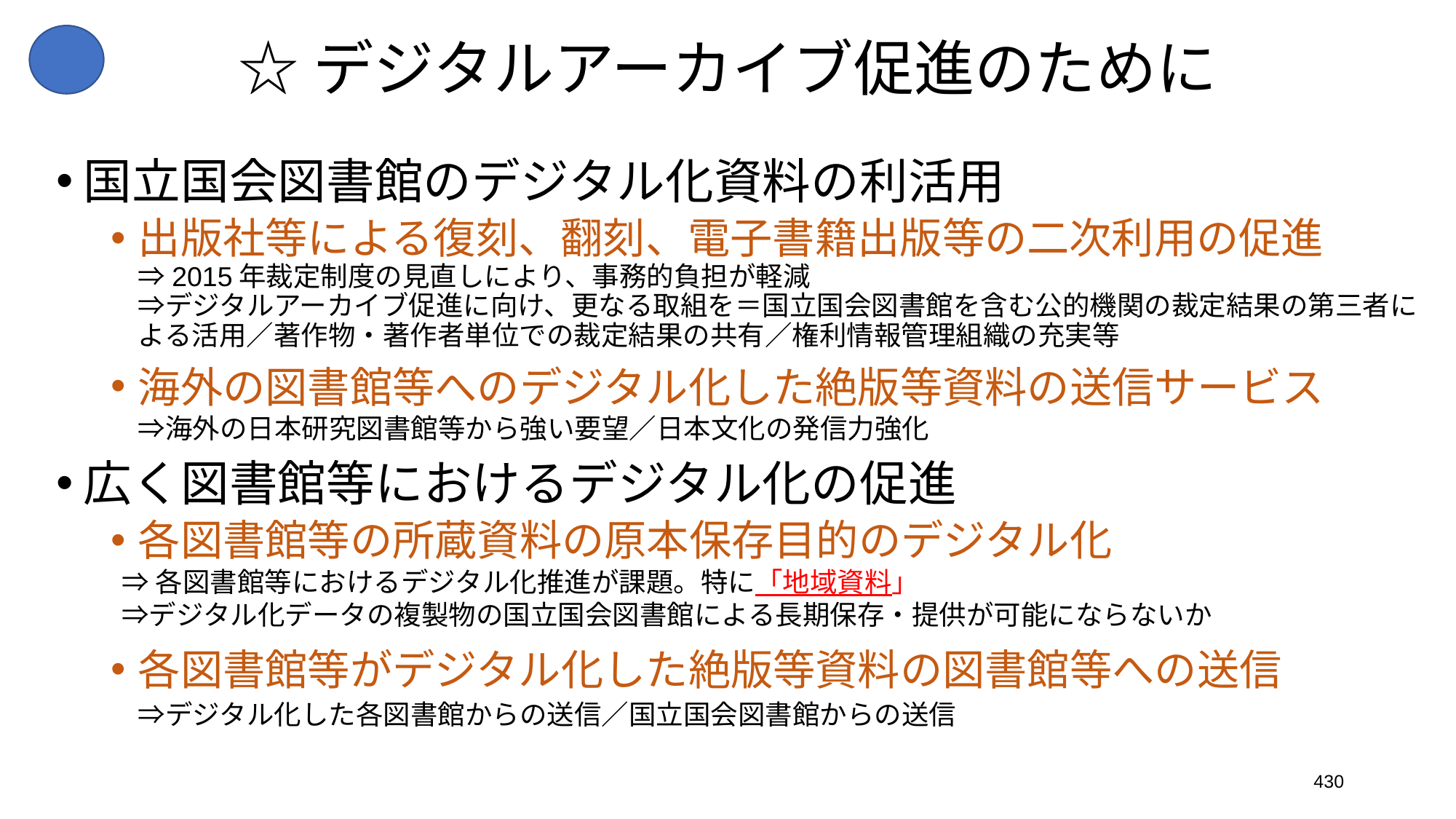

# ☆デジタルアーカイブ促進のために

国立国会図書館のデジタル化資料の利活用
出版社等による復刻、翻刻、電子書籍出版等の二次利用の促進　
⇒2015年裁定制度の見直しにより、事務的負担が軽減
⇒デジタルアーカイブ促進に向け、更なる取組を＝国立国会図書館を含む公的機関の裁定結果の第三者による活用／著作物・著作者単位での裁定結果の共有／権利情報管理組織の充実等
海外の図書館等へのデジタル化した絶版等資料の送信サービス　
⇒海外の日本研究図書館等から強い要望／日本文化の発信力強化
広く図書館等におけるデジタル化の促進
各図書館等の所蔵資料の原本保存目的のデジタル化
⇒各図書館等におけるデジタル化推進が課題。特に「地域資料」
⇒デジタル化データの複製物の国立国会図書館による長期保存・提供が可能にならないか
各図書館等がデジタル化した絶版等資料の図書館等への送信　
⇒デジタル化した各図書館からの送信／国立国会図書館からの送信
430